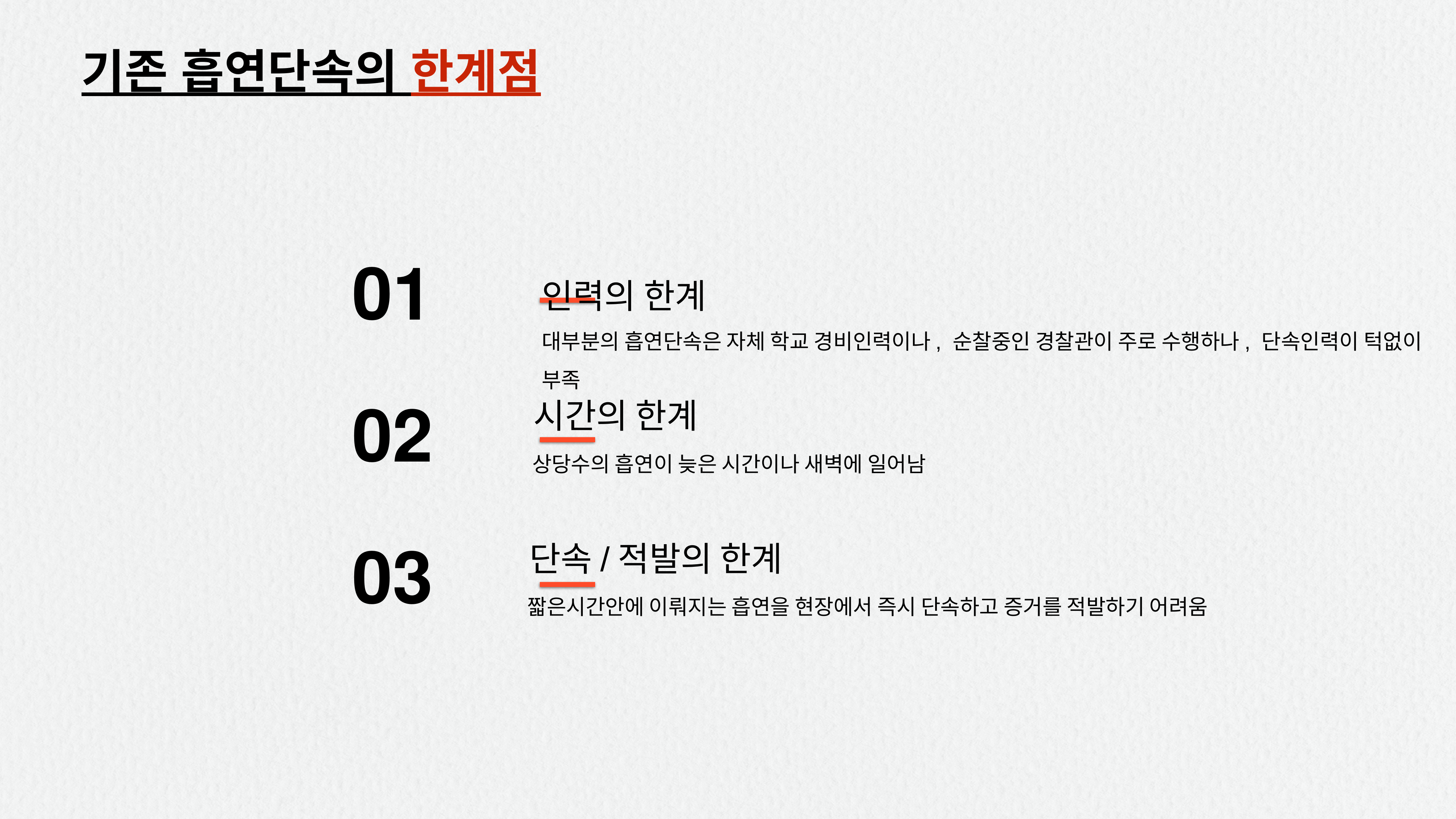

기존 흡연단속의 한계점
01
인력의 한계
대부분의 흡연단속은 자체 학교 경비인력이나, 순찰중인 경찰관이 주로 수행하나, 단속인력이 턱없이 부족

02
시간의 한계

상당수의 흡연이 늦은 시간이나 새벽에 일어남
03
단속/적발의 한계

짧은시간안에 이뤄지는 흡연을 현장에서 즉시 단속하고 증거를 적발하기 어려움